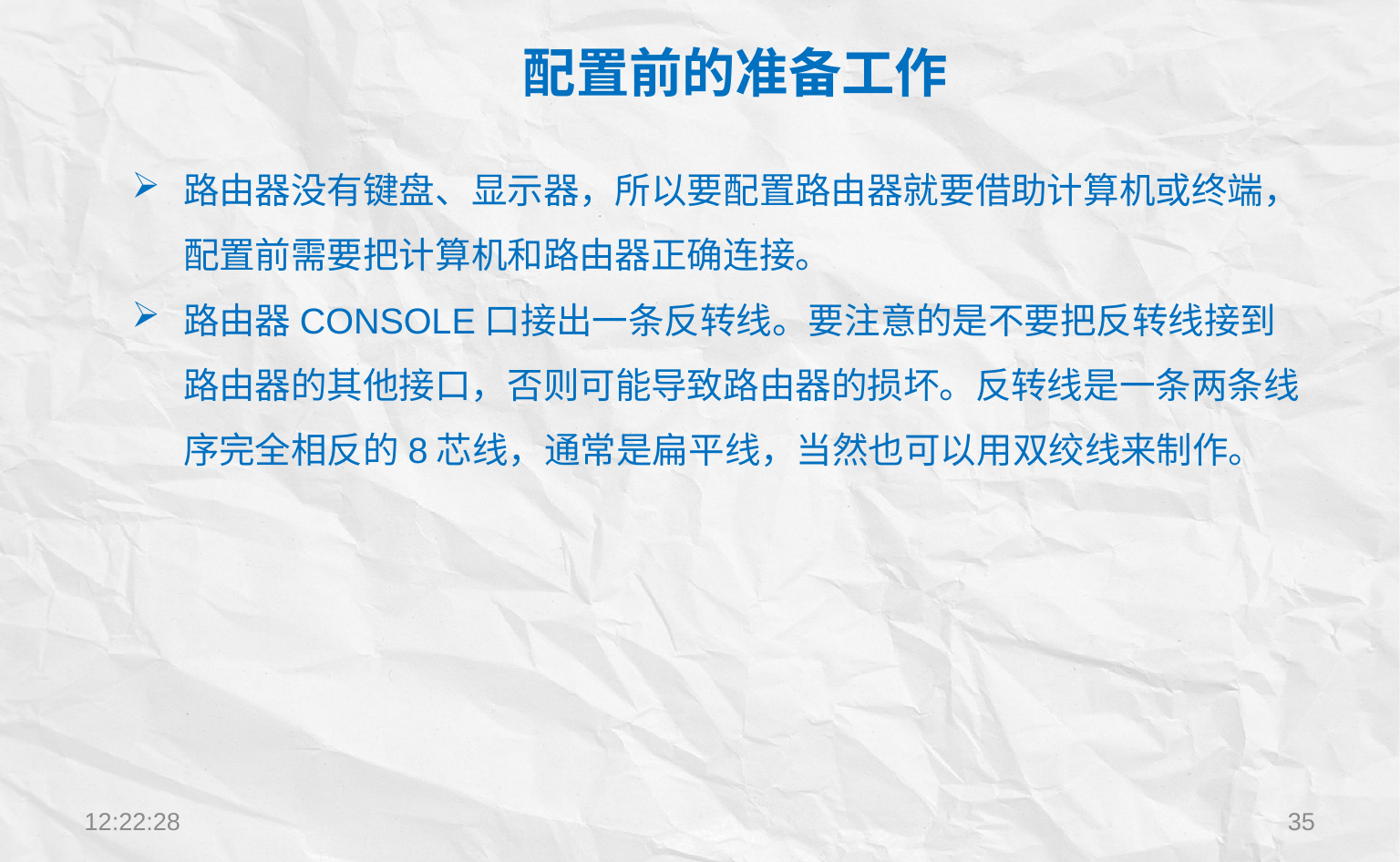

配置前的准备工作
路由器没有键盘、显示器，所以要配置路由器就要借助计算机或终端，配置前需要把计算机和路由器正确连接。
路由器CONSOLE口接出一条反转线。要注意的是不要把反转线接到路由器的其他接口，否则可能导致路由器的损坏。反转线是一条两条线序完全相反的8芯线，通常是扁平线，当然也可以用双绞线来制作。

12:22:28
35